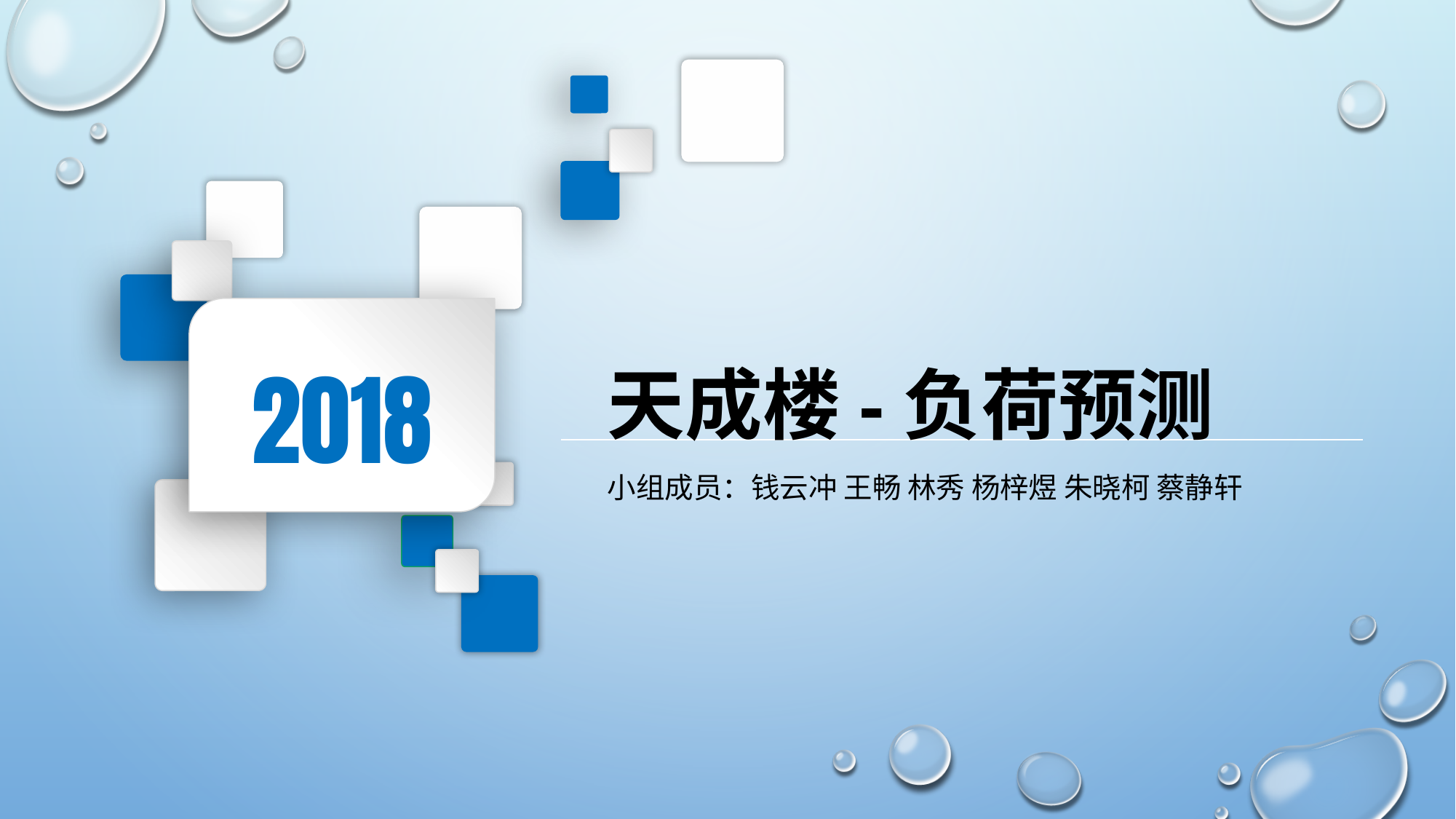

2018
天成楼-负荷预测

小组成员：钱云冲 王畅 林秀 杨梓煜 朱晓柯 蔡静轩